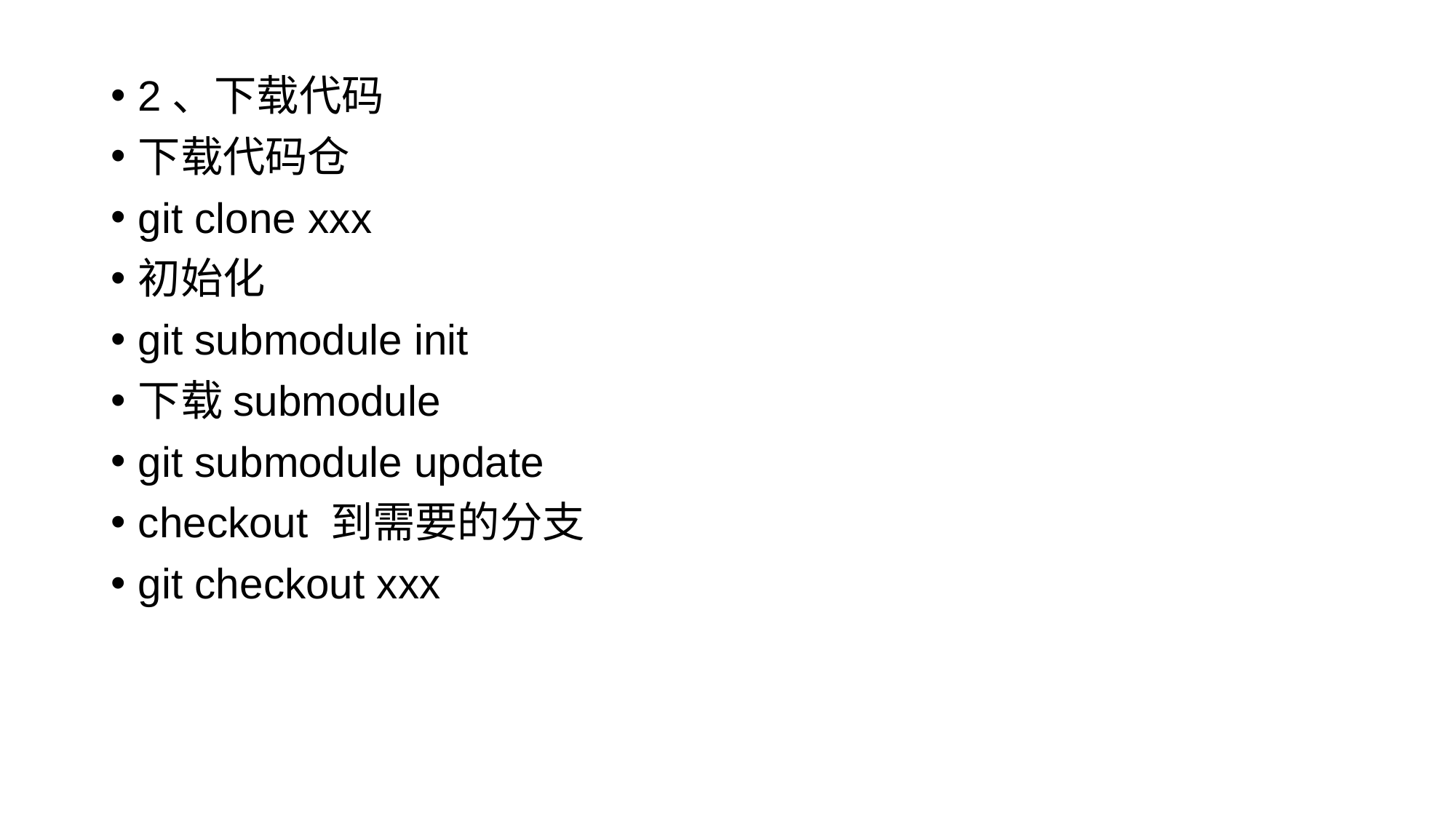

2、下载代码
下载代码仓
git clone xxx
初始化
git submodule init
下载submodule
git submodule update
checkout 到需要的分支
git checkout xxx